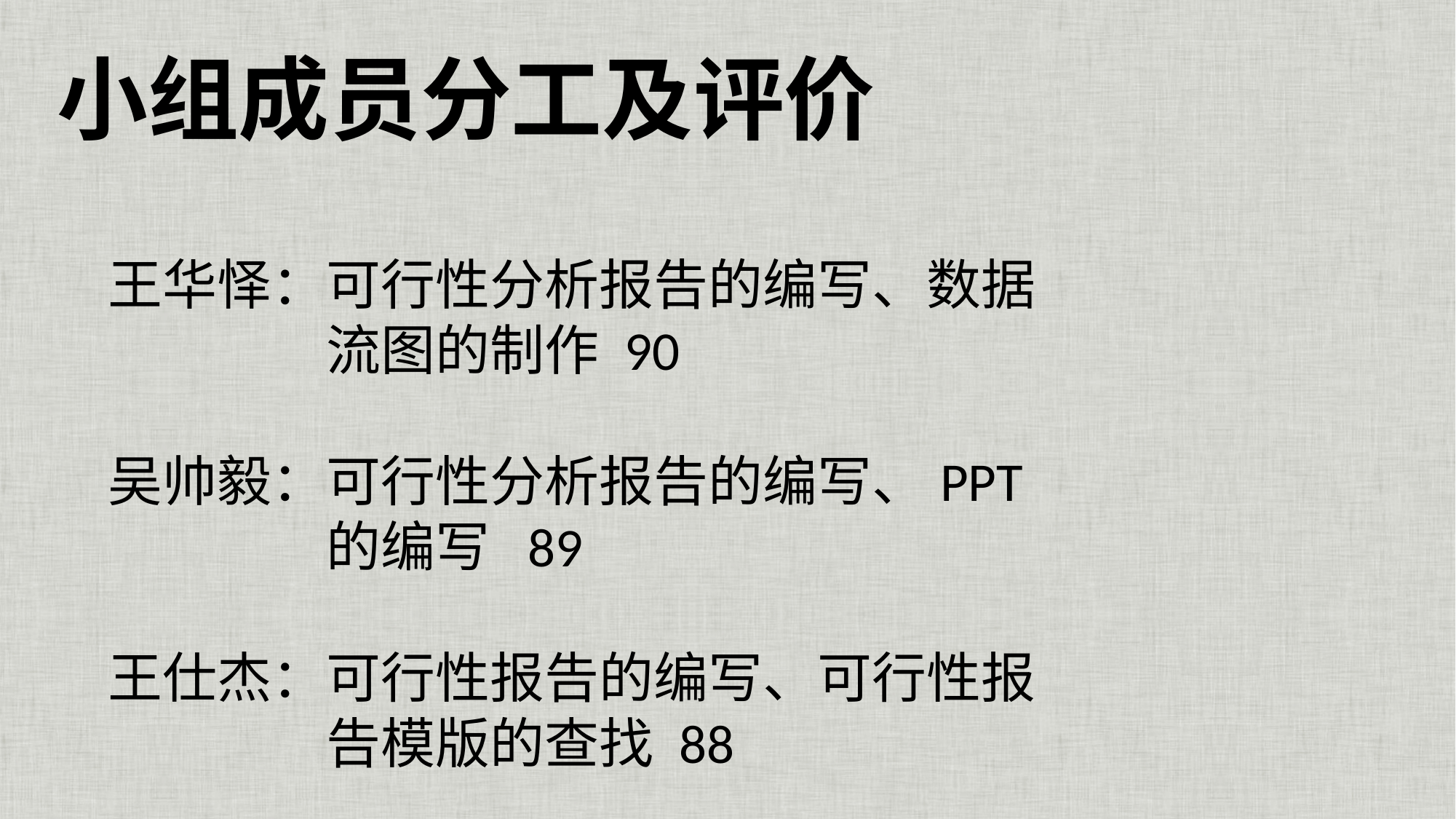

小组成员分工及评价
王华怿：可行性分析报告的编写、数据		流图的制作 90

吴帅毅：可行性分析报告的编写、PPT    		的编写  89

王仕杰：可行性报告的编写、可行性报		告模版的查找 88